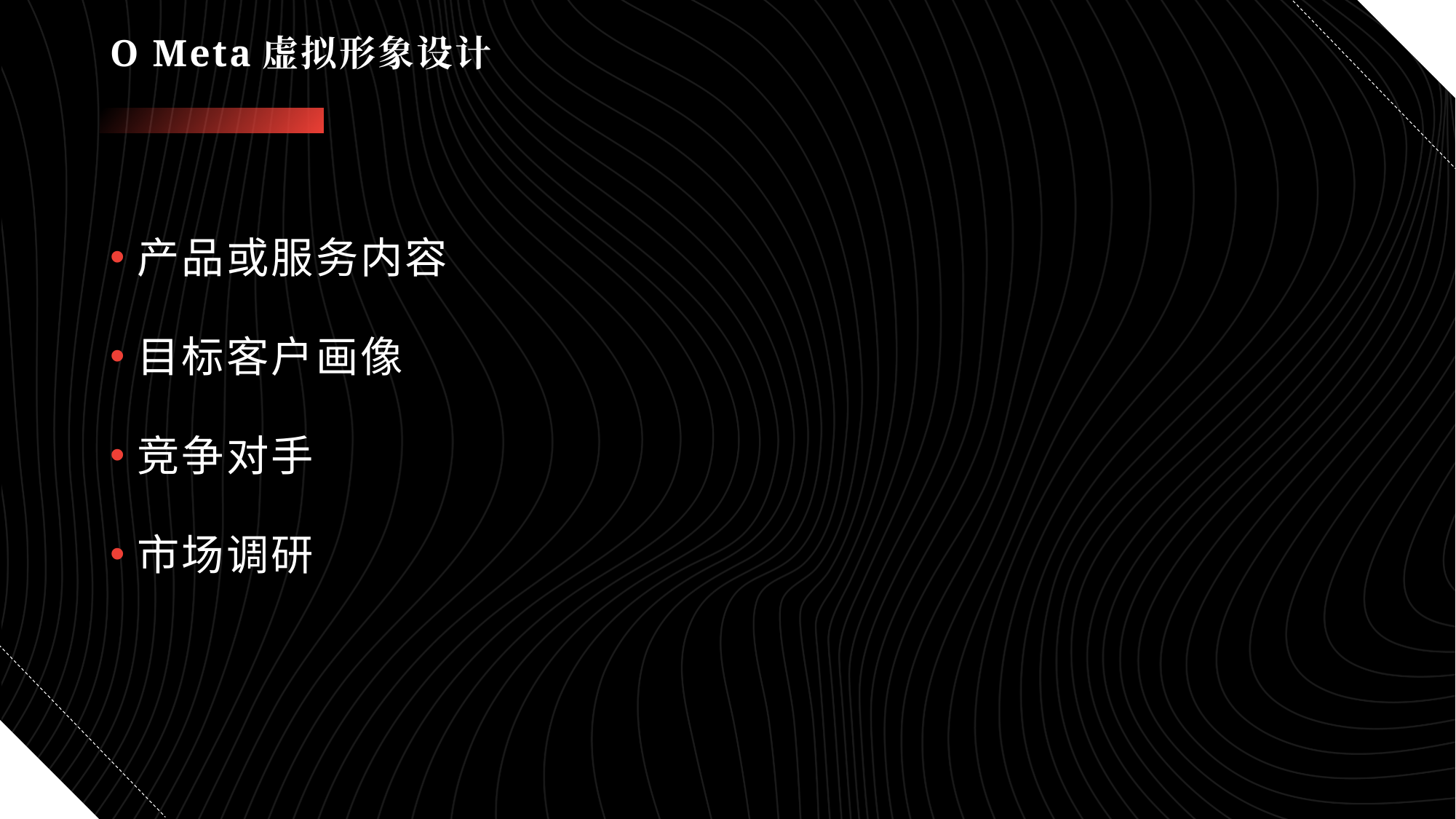

# O Meta虚拟形象设计
产品或服务内容
目标客户画像
竞争对手
市场调研